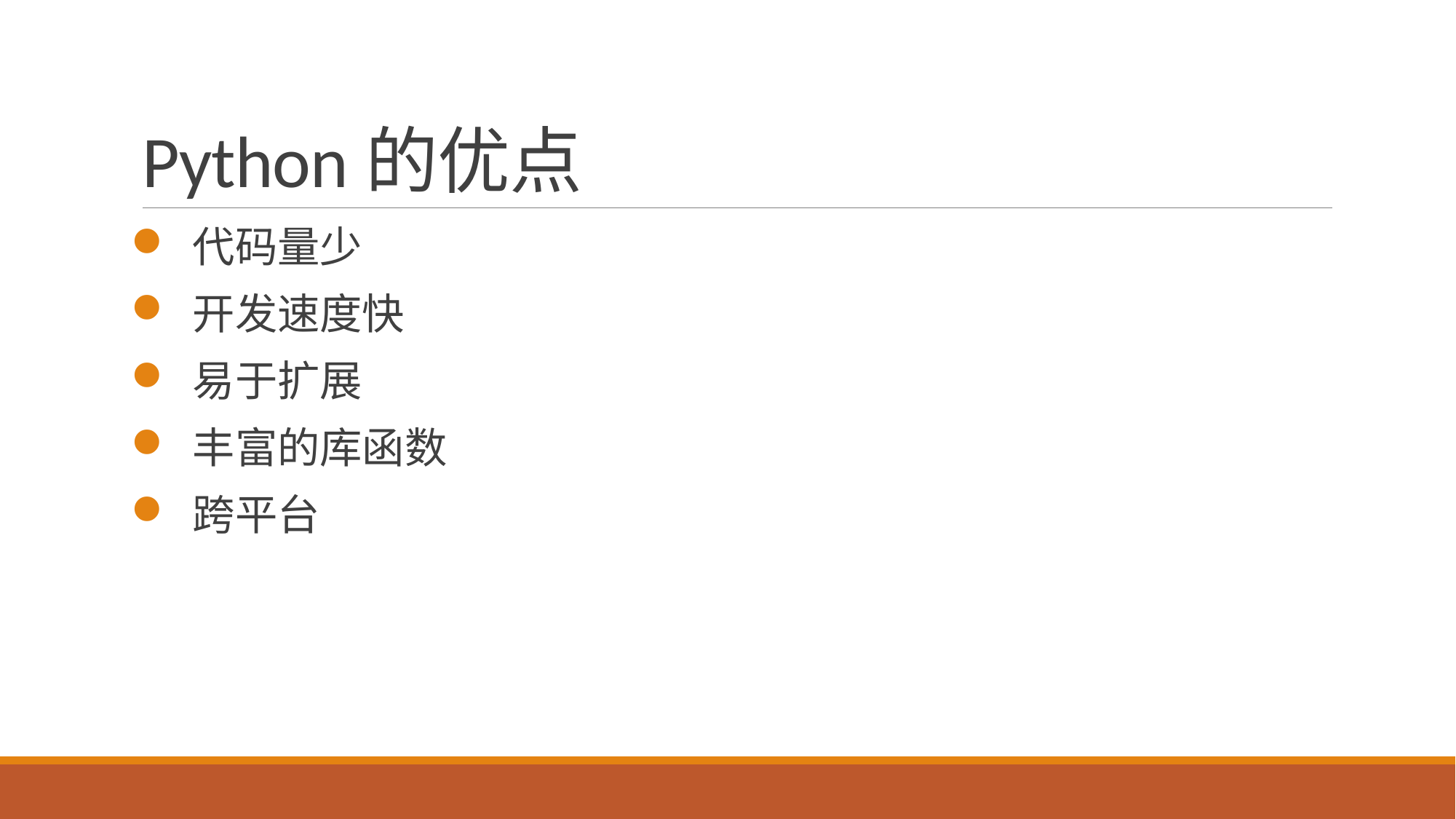

# Python的优点
 代码量少
 开发速度快
 易于扩展
 丰富的库函数
 跨平台